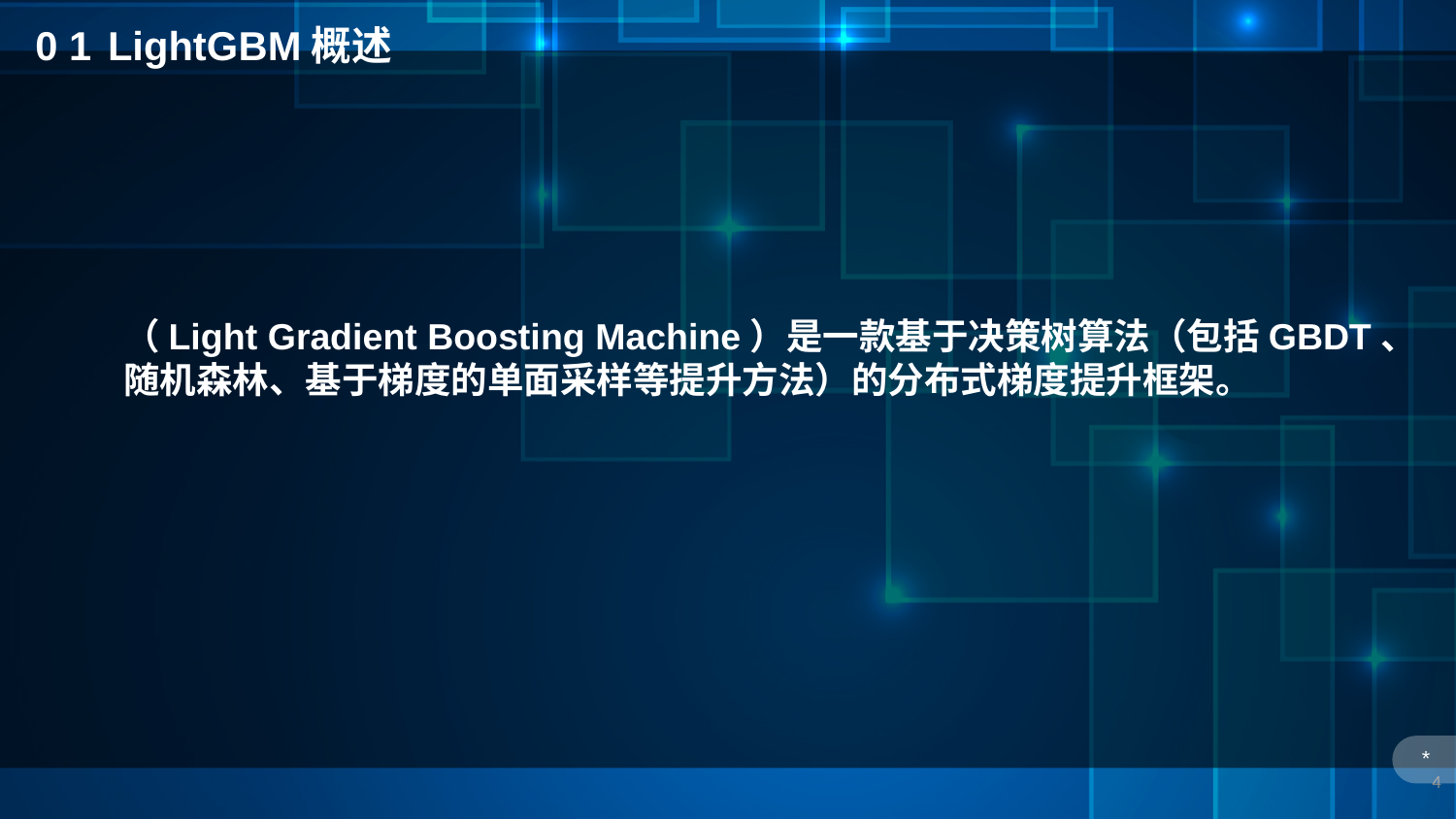

0 1  LightGBM概述

（Light Gradient Boosting Machine）是一款基于决策树算法（包括GBDT、
随机森林、基于梯度的单面采样等提升方法）的分布式梯度提升框架。

*
4